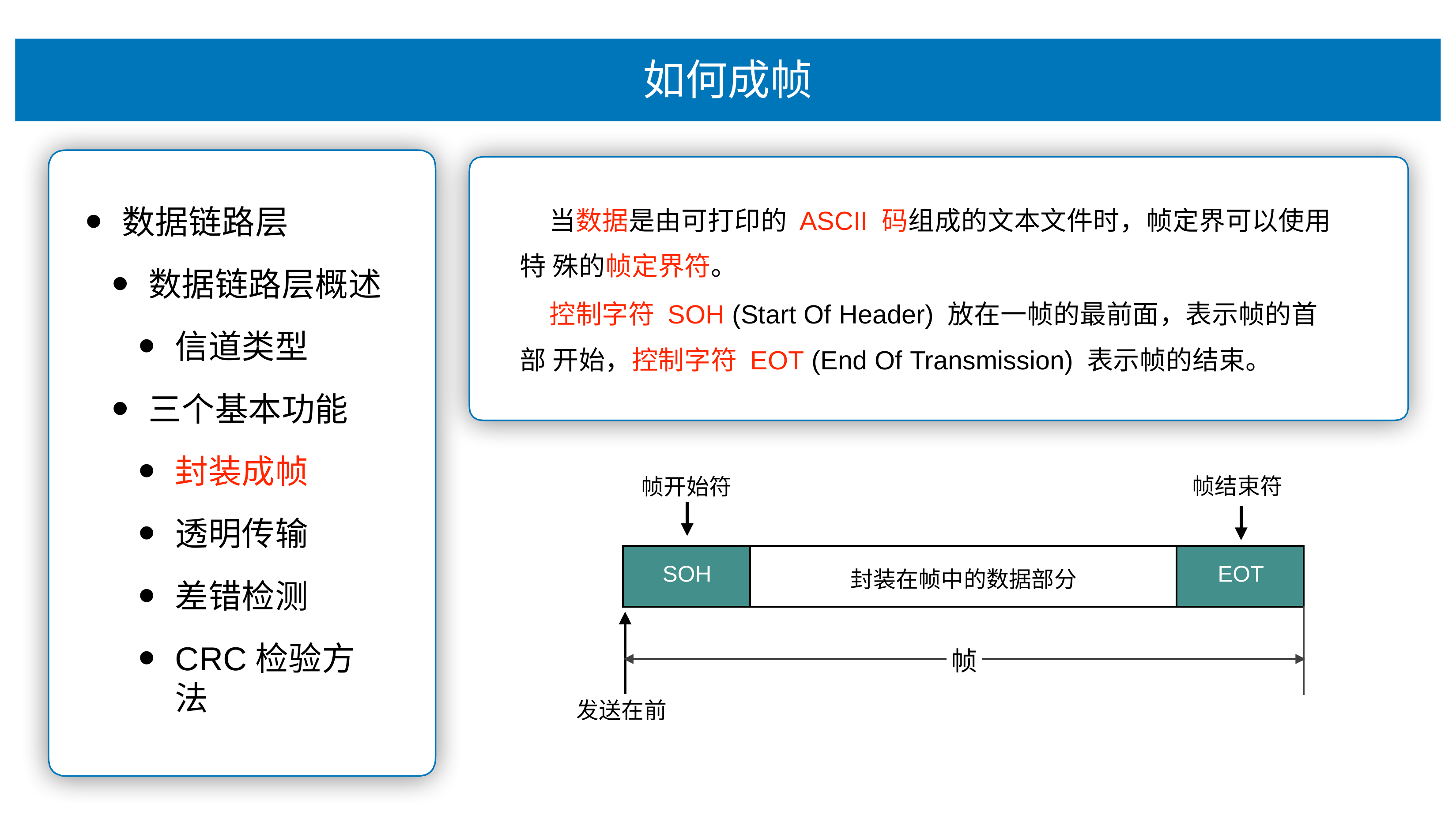

# 如何成帧

当数据是由可打印的ASCII 码组成的⽂本⽂件时，帧定界可以使⽤特 殊的帧定界符。
控制字符 SOH (Start Of Header) 放在⼀帧的最前⾯，表示帧的⾸部 开始，控制字符 EOT (End Of Transmission) 表示帧的结束。
数据链路层
数据链路层概述
信道类型
三个基本功能
封装成帧
透明传输
差错检测
CRC检验⽅法
帧结束符
帧开始符

| SOH | 封装在帧中的数据部分 | EOT |
| --- | --- | --- |
| 帧 |  |  |

发送在前